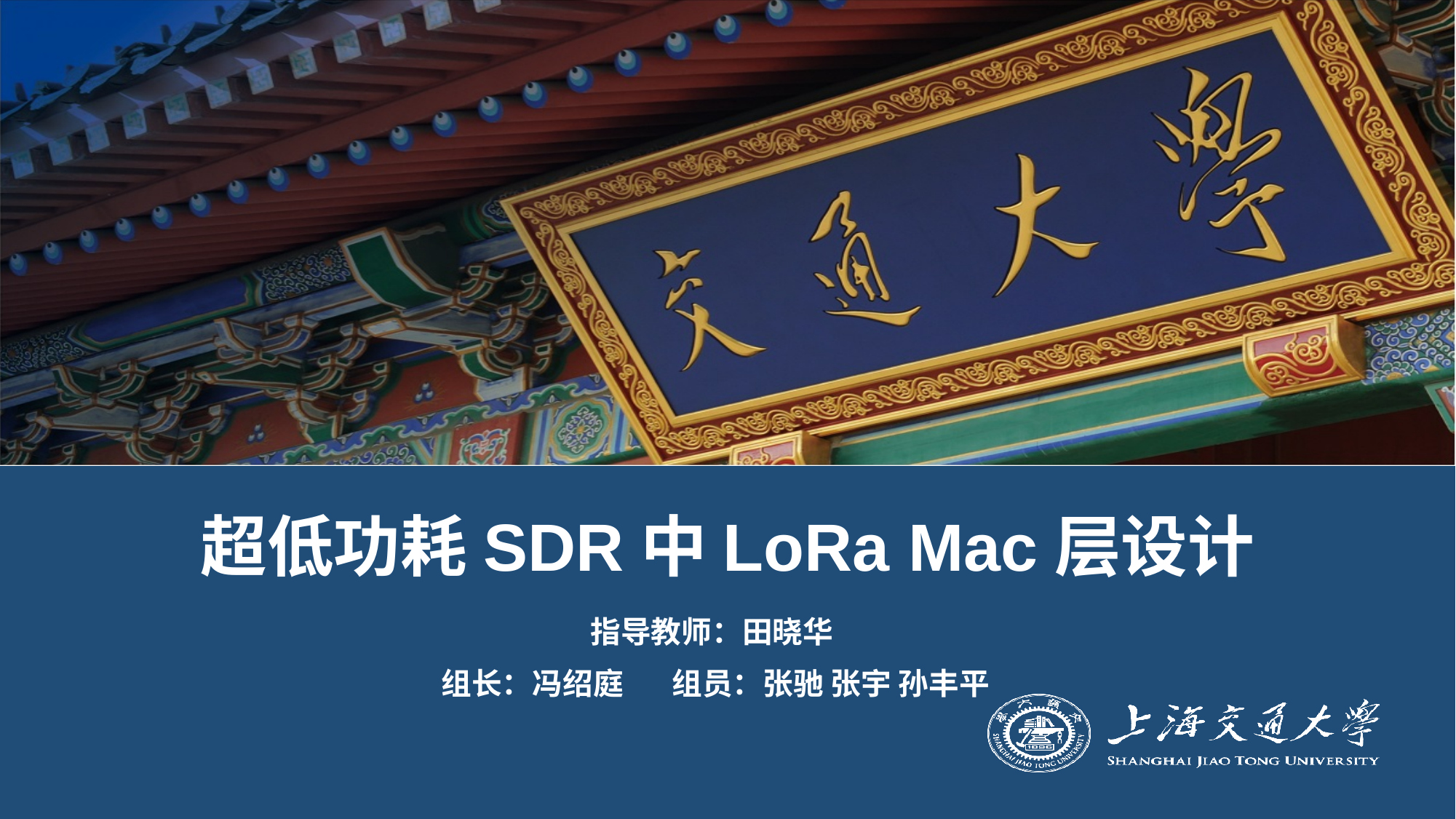

# 超低功耗SDR中LoRa Mac层设计
指导教师：田晓华
组长：冯绍庭       组员：张驰 张宇 孙丰平